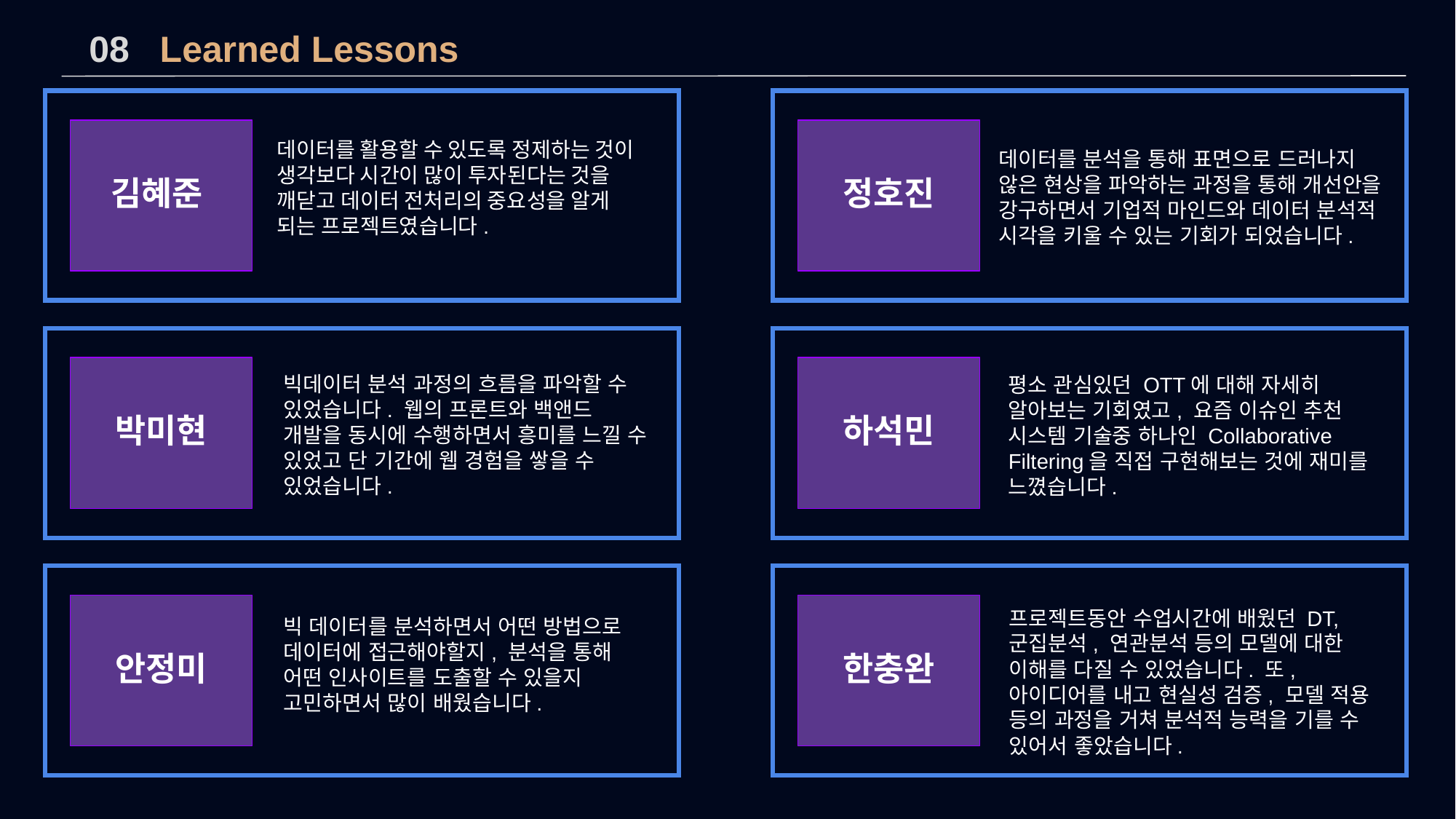

08   Learned Lessons

김혜준

정호진

데이터를 활용할 수 있도록 정제하는 것이 생각보다 시간이 많이 투자된다는 것을 깨닫고 데이터 전처리의 중요성을 알게 되는 프로젝트였습니다.
데이터를 분석을 통해 표면으로 드러나지 않은 현상을 파악하는 과정을 통해 개선안을 강구하면서 기업적 마인드와 데이터 분석적 시각을 키울 수 있는 기회가 되었습니다.

박미현

하석민

빅데이터 분석 과정의 흐름을 파악할 수 있었습니다. 웹의 프론트와 백앤드 개발을 동시에 수행하면서 흥미를 느낄 수 있었고 단 기간에 웹 경험을 쌓을 수 있었습니다.
평소 관심있던 OTT에 대해 자세히 알아보는 기회였고, 요즘 이슈인 추천 시스템 기술중 하나인 Collaborative Filtering을 직접 구현해보는 것에 재미를 느꼈습니다.

안정미

한충완

빅 데이터를 분석하면서 어떤 방법으로 데이터에 접근해야할지, 분석을 통해 어떤 인사이트를 도출할 수 있을지 고민하면서 많이 배웠습니다.
프로젝트동안 수업시간에 배웠던 DT, 군집분석, 연관분석 등의 모델에 대한 이해를 다질 수 있었습니다. 또, 아이디어를 내고 현실성 검증, 모델 적용 등의 과정을 거쳐 분석적 능력을 기를 수 있어서 좋았습니다.